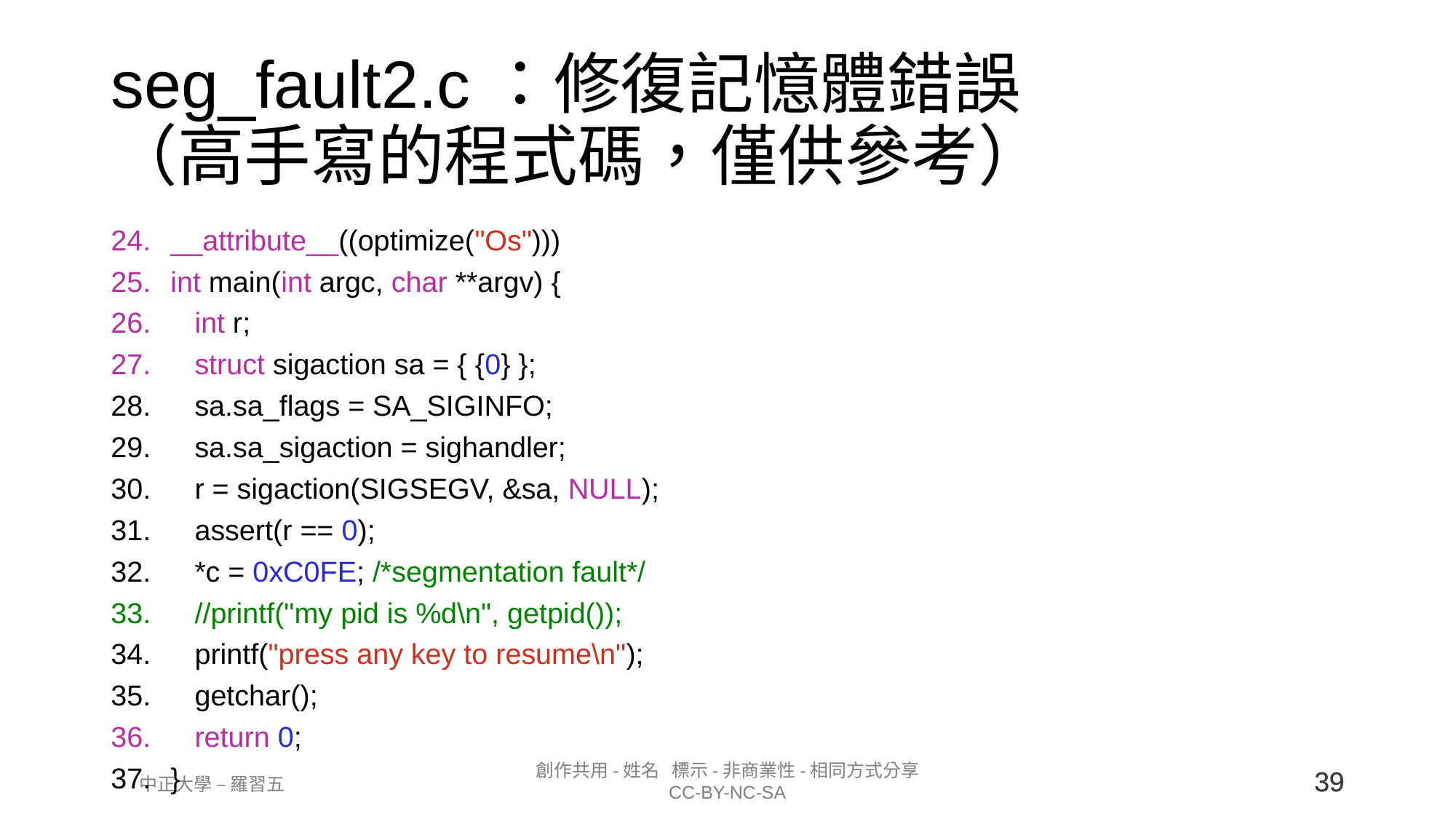

# seg_fault2.c：修復記憶體錯誤 （高手寫的程式碼，僅供參考）
__attribute__((optimize("Os")))
int main(int argc, char **argv) {
   int r;
   struct sigaction sa = { {0} };
   sa.sa_flags = SA_SIGINFO;
   sa.sa_sigaction = sighandler;
   r = sigaction(SIGSEGV, &sa, NULL);
   assert(r == 0);
   *c = 0xC0FE; /*segmentation fault*/
   //printf("my pid is %d\n", getpid());
   printf("press any key to resume\n");
   getchar();
   return 0;
}